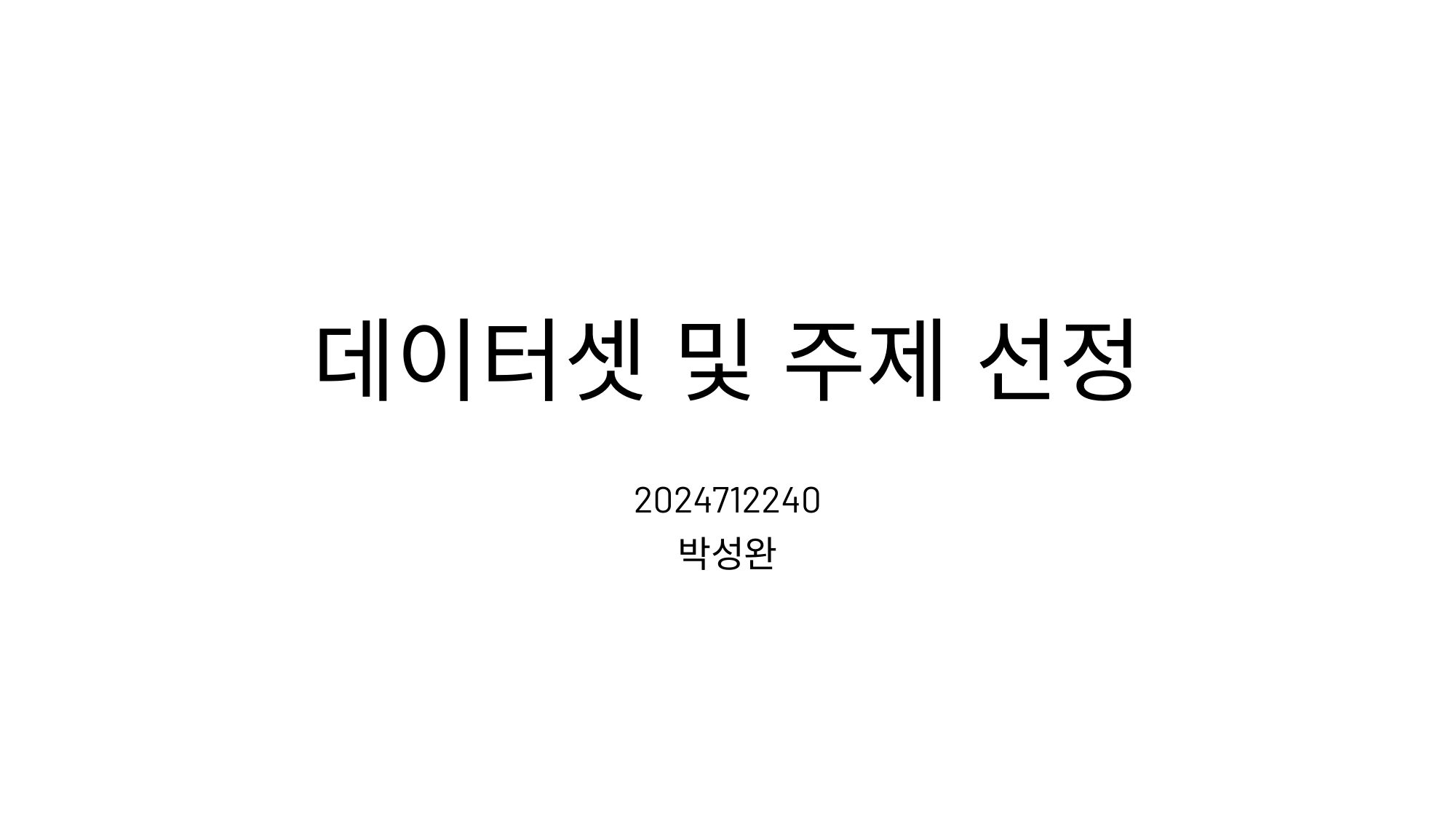

# 데이터셋 및 주제 선정
2024712240
박성완